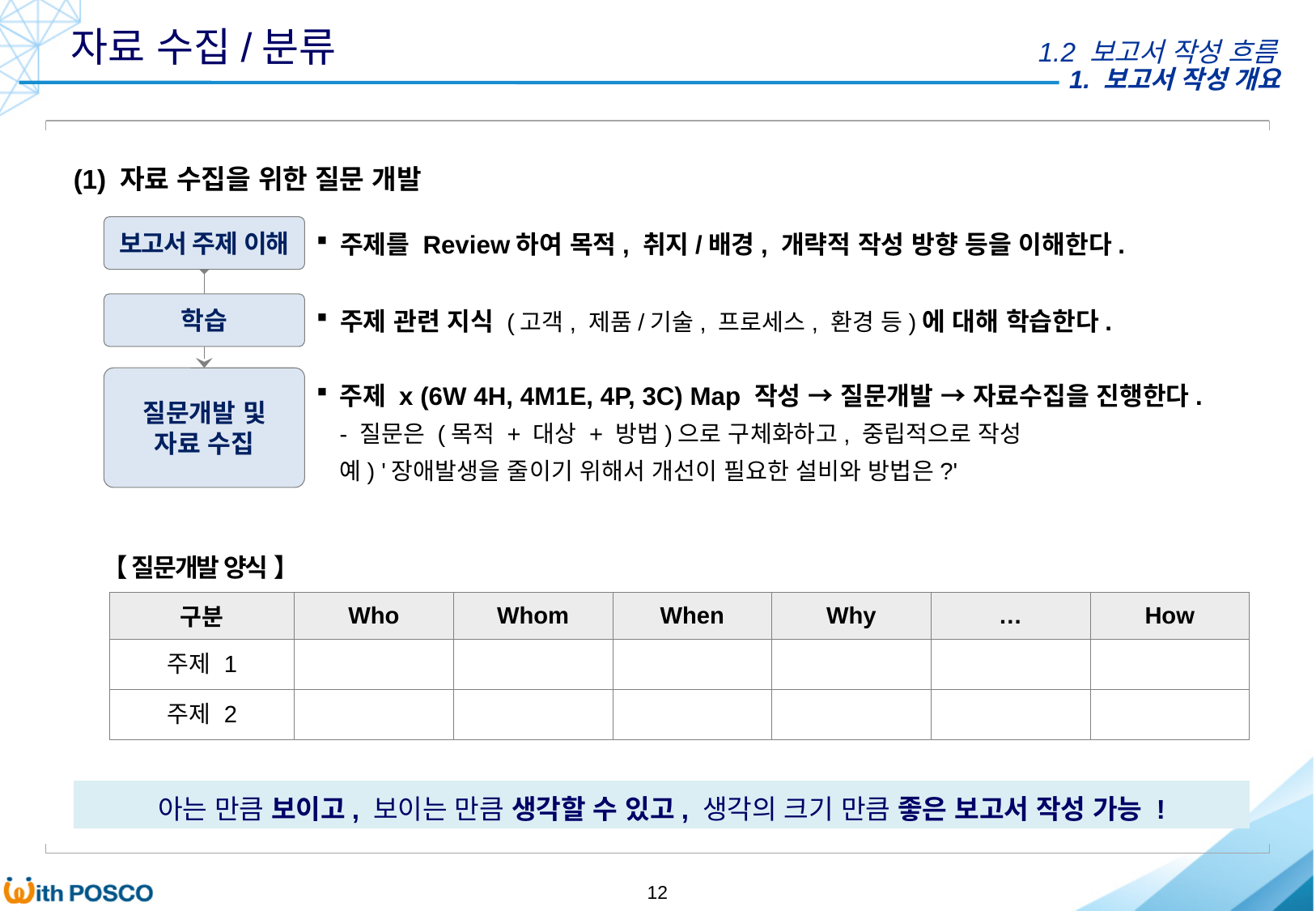

자료 수집/분류
1.2 보고서 작성 흐름
(1) 자료 수집을 위한 질문 개발
보고서 주제 이해
주제를 Review하여 목적, 취지/배경, 개략적 작성 방향 등을 이해한다.
학습
주제 관련 지식 (고객, 제품/기술, 프로세스, 환경 등)에 대해 학습한다.
질문개발 및
자료 수집
주제 x (6W 4H, 4M1E, 4P, 3C) Map 작성 → 질문개발 → 자료수집을 진행한다.
- 질문은 (목적 + 대상 + 방법)으로 구체화하고, 중립적으로 작성
예) '장애발생을 줄이기 위해서 개선이 필요한 설비와 방법은?'
【 질문개발 양식 】
| 구분 | Who | Whom | When | Why | … | How |
| --- | --- | --- | --- | --- | --- | --- |
| 주제 1 |  |  |  |  |  |  |
| 주제 2 |  |  |  |  |  |  |
아는 만큼 보이고, 보이는 만큼 생각할 수 있고, 생각의 크기 만큼 좋은 보고서 작성 가능 !